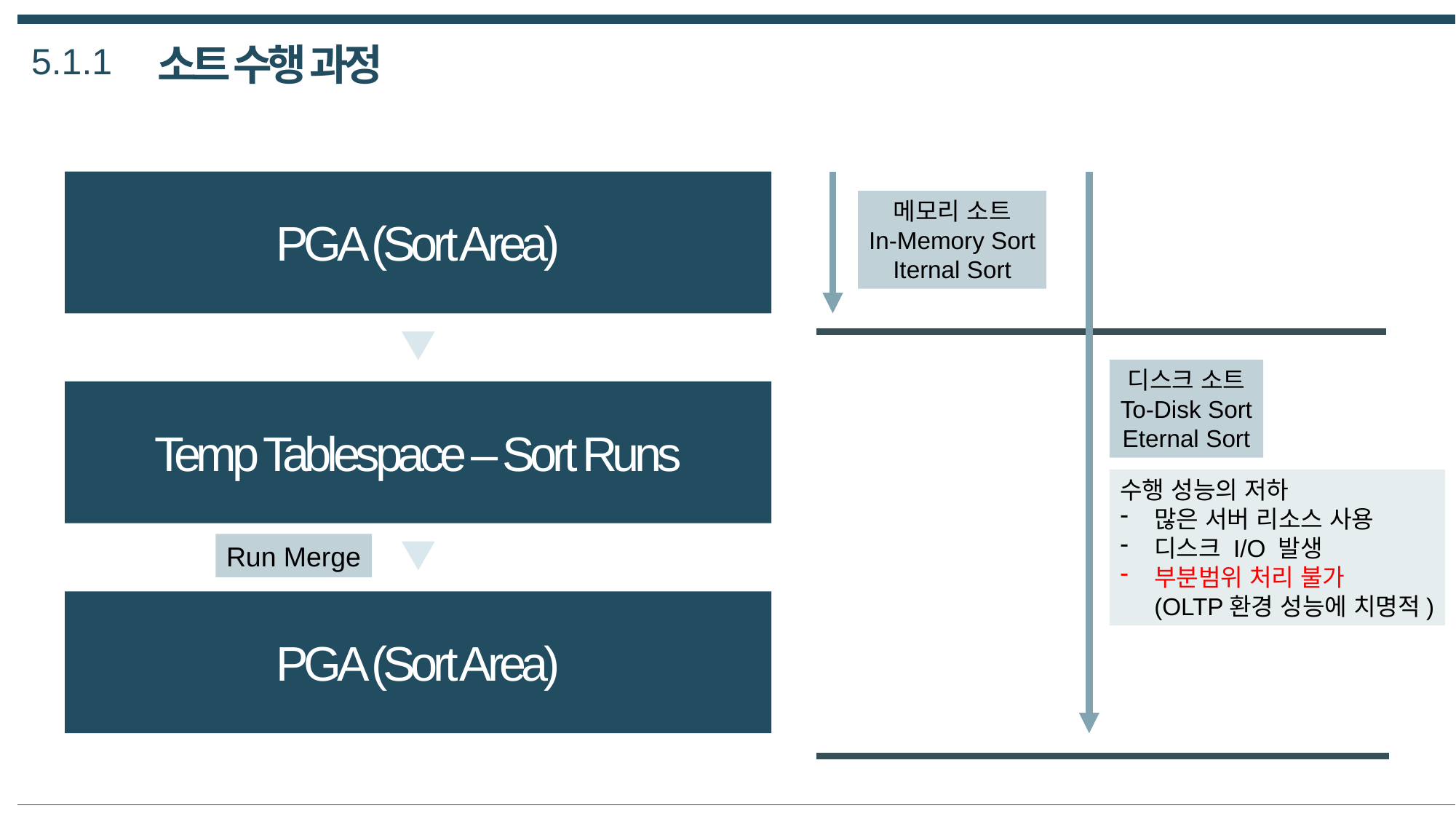

5.1.1
소트 수행 과정

메모리 소트
In-Memory Sort
Iternal Sort
PGA (Sort Area)

디스크 소트
To-Disk Sort
Eternal Sort

Temp Tablespace – Sort Runs
수행 성능의 저하
많은 서버 리소스 사용
디스크 I/O 발생
부분범위 처리 불가
(OLTP환경 성능에 치명적)
Run Merge

PGA (Sort Area)